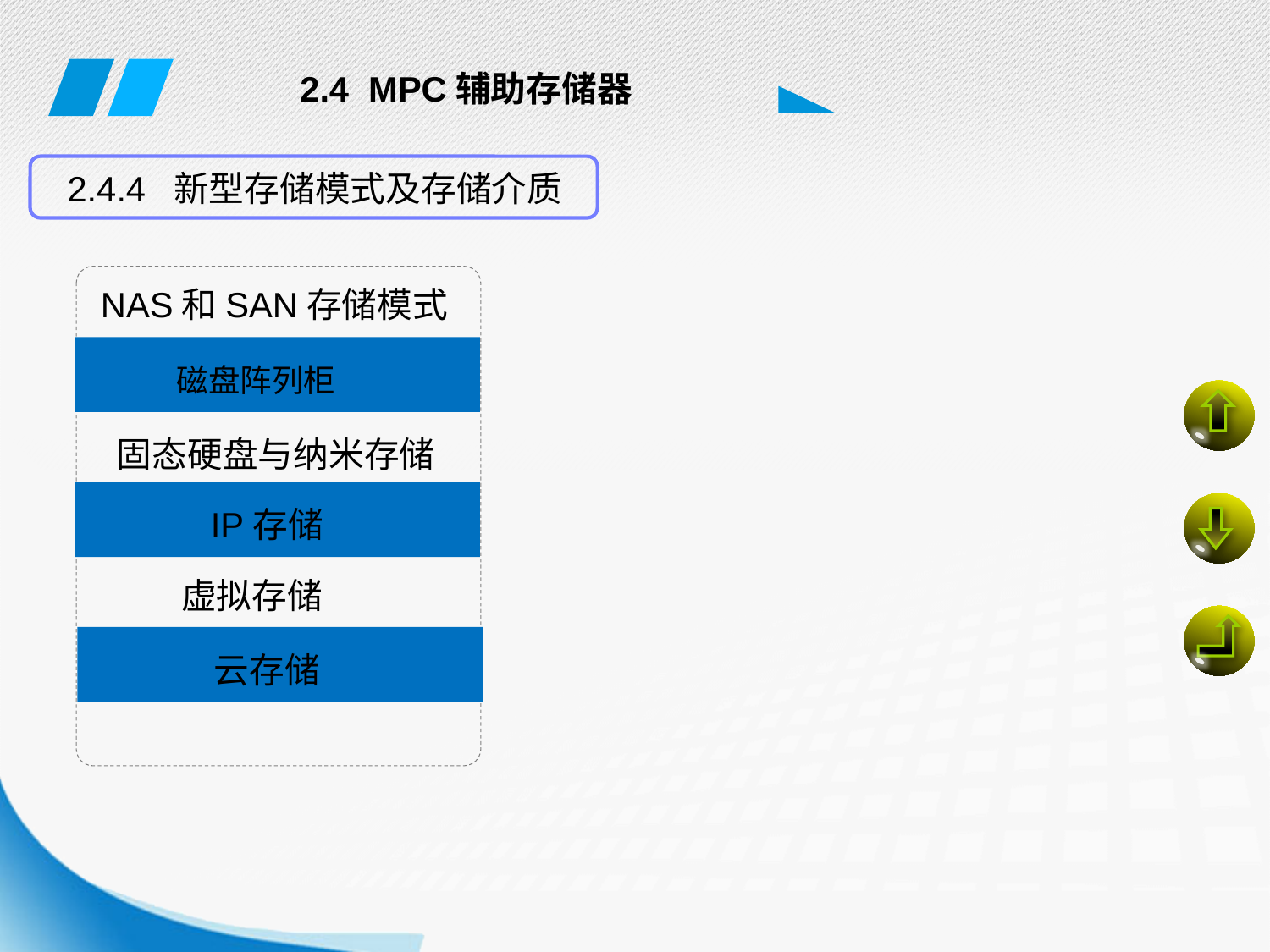

2.4  MPC辅助存储器

2.4.4  新型存储模式及存储介质

 NAS和SAN存储模式

磁盘阵列柜

固态硬盘与纳米存储

IP存储
虚拟存储

云存储